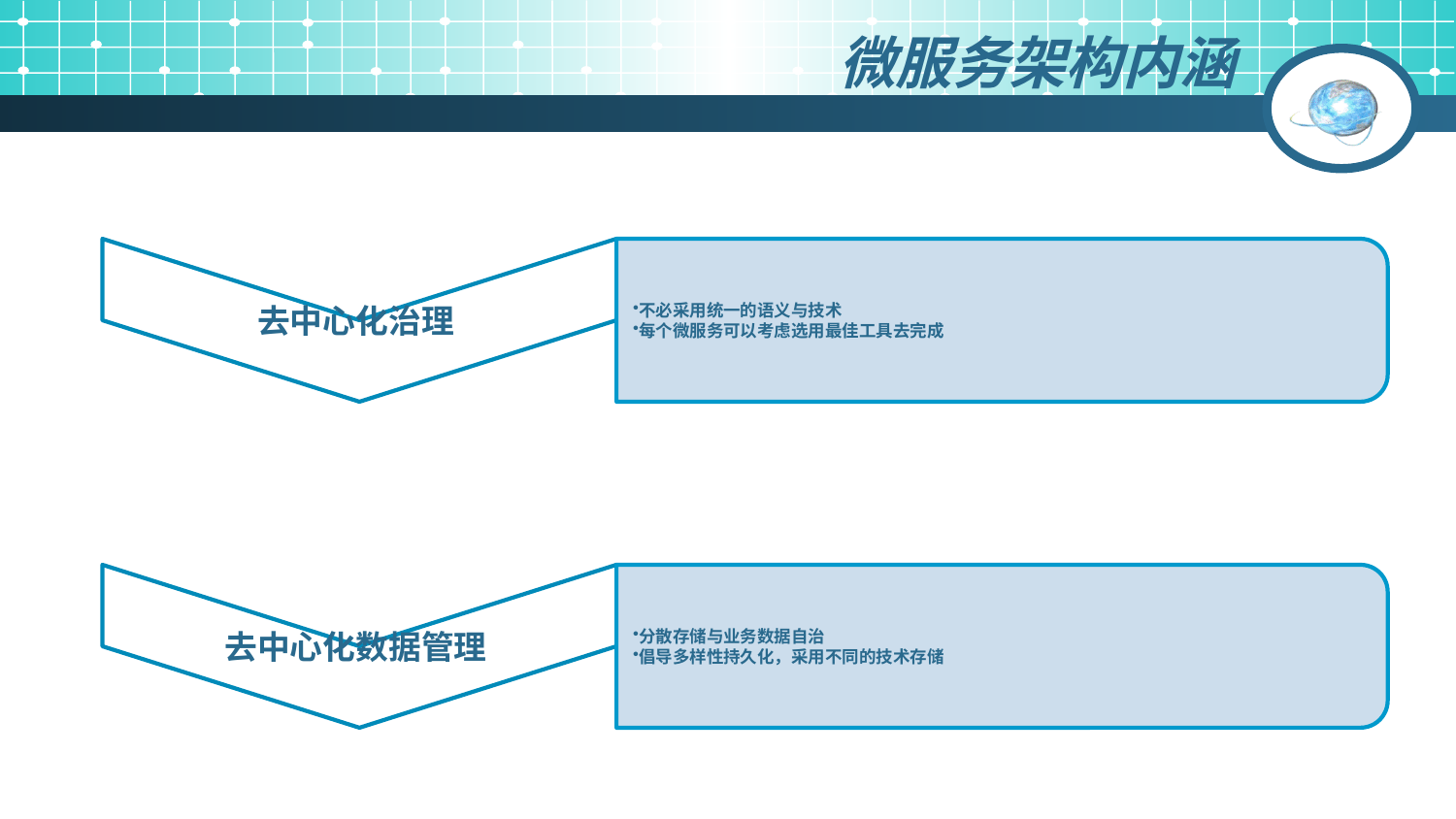

# 微服务架构内涵
去中心化治理
不必采用统一的语义与技术
每个微服务可以考虑选用最佳工具去完成
去中心化数据管理
分散存储与业务数据自治
倡导多样性持久化，采用不同的技术存储